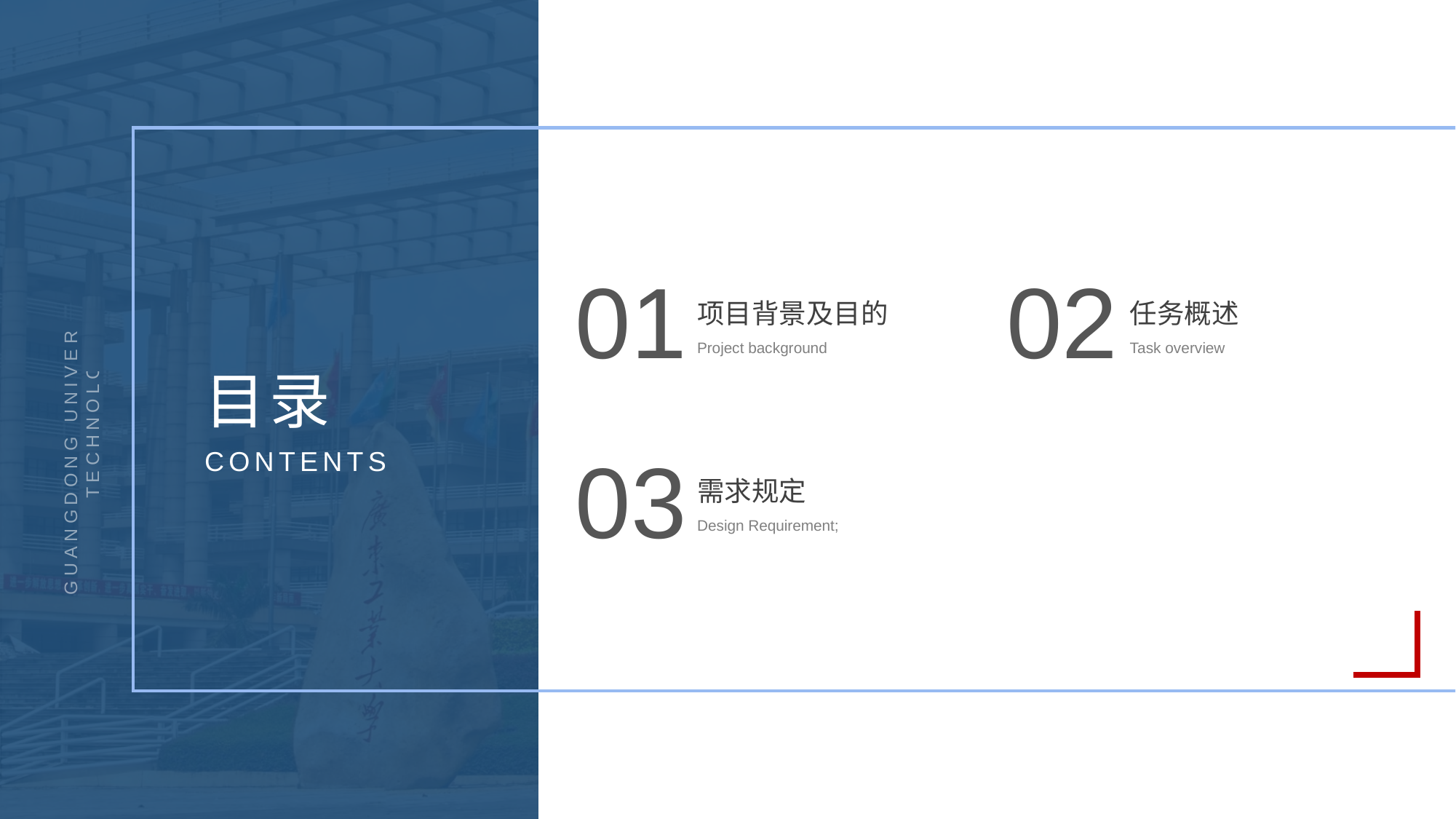

01
02
项目背景及目的
Project background
任务概述
Task overview
目录
CONTENTS
GUANGDONG UNIVERSITY OF TECHNOLOGY
03
需求规定
Design Requirement;